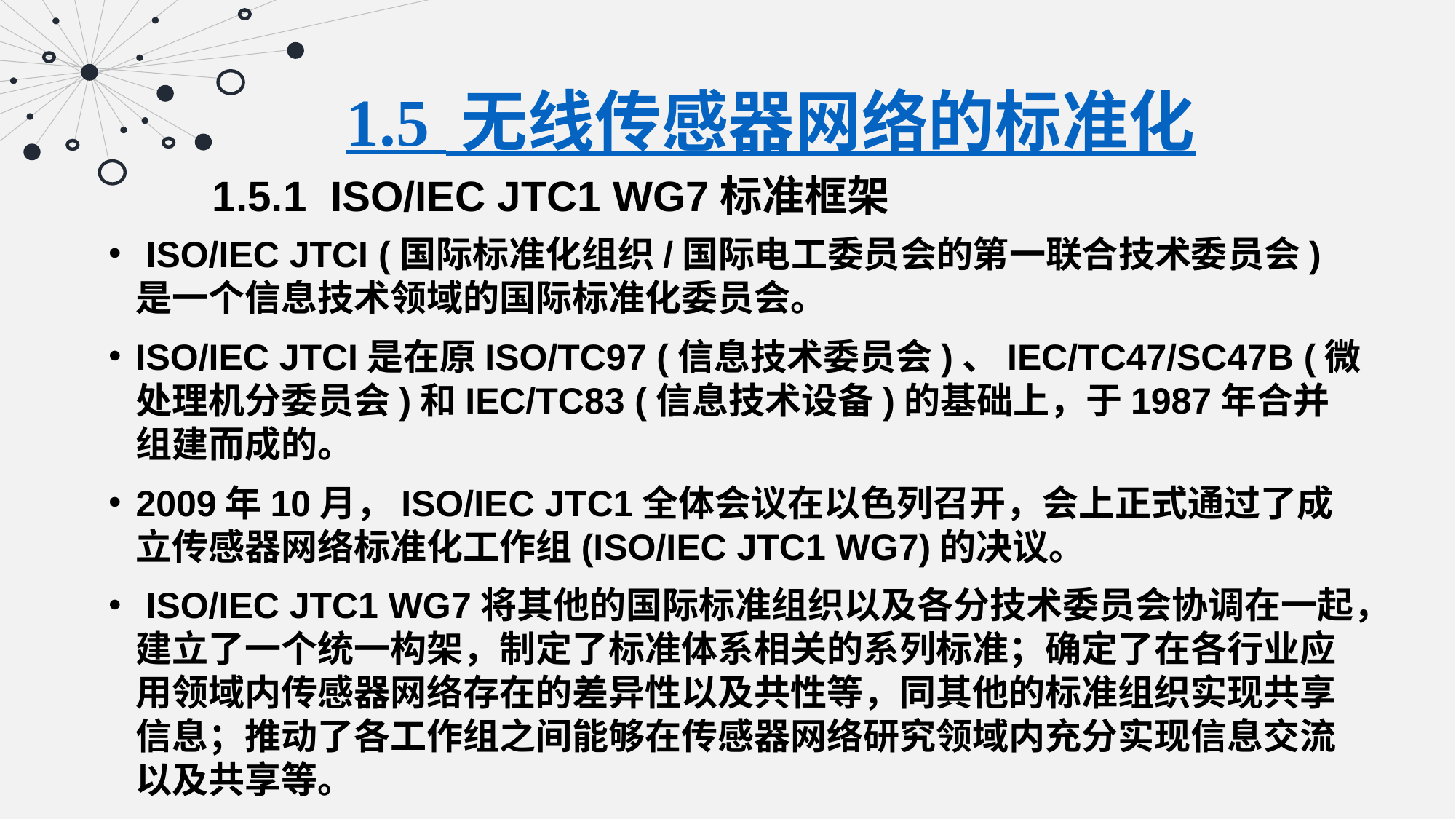

# 1.5  无线传感器网络的标准化
1.5.1  ISO/IEC JTC1 WG7标准框架
 ISO/IEC JTCI (国际标准化组织/国际电工委员会的第一联合技术委员会) 是一个信息技术领域的国际标准化委员会。
ISO/IEC JTCI是在原ISO/TC97 (信息技术委员会)、IEC/TC47/SC47B (微处理机分委员会)和IEC/TC83 (信息技术设备)的基础上，于1987年合并组建而成的。
2009年10月，ISO/IEC JTC1全体会议在以色列召开，会上正式通过了成立传感器网络标准化工作组(ISO/IEC JTC1 WG7)的决议。
 ISO/IEC JTC1 WG7将其他的国际标准组织以及各分技术委员会协调在一起，建立了一个统一构架，制定了标准体系相关的系列标准；确定了在各行业应用领域内传感器网络存在的差异性以及共性等，同其他的标准组织实现共享信息；推动了各工作组之间能够在传感器网络研究领域内充分实现信息交流以及共享等。